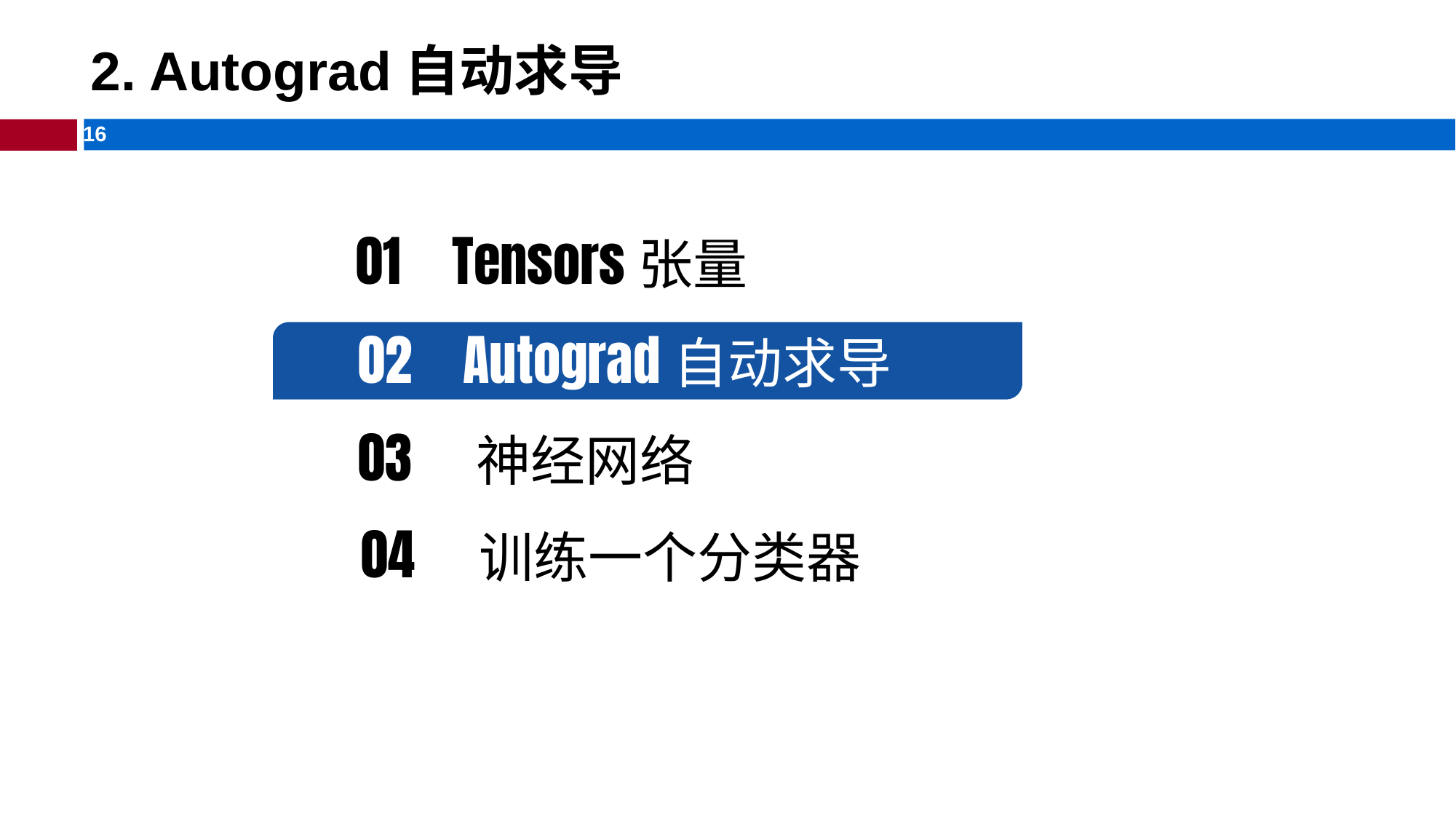

# 2. Autograd自动求导
01    Tensors张量

02    Autograd自动求导
03    神经网络
04    训练一个分类器